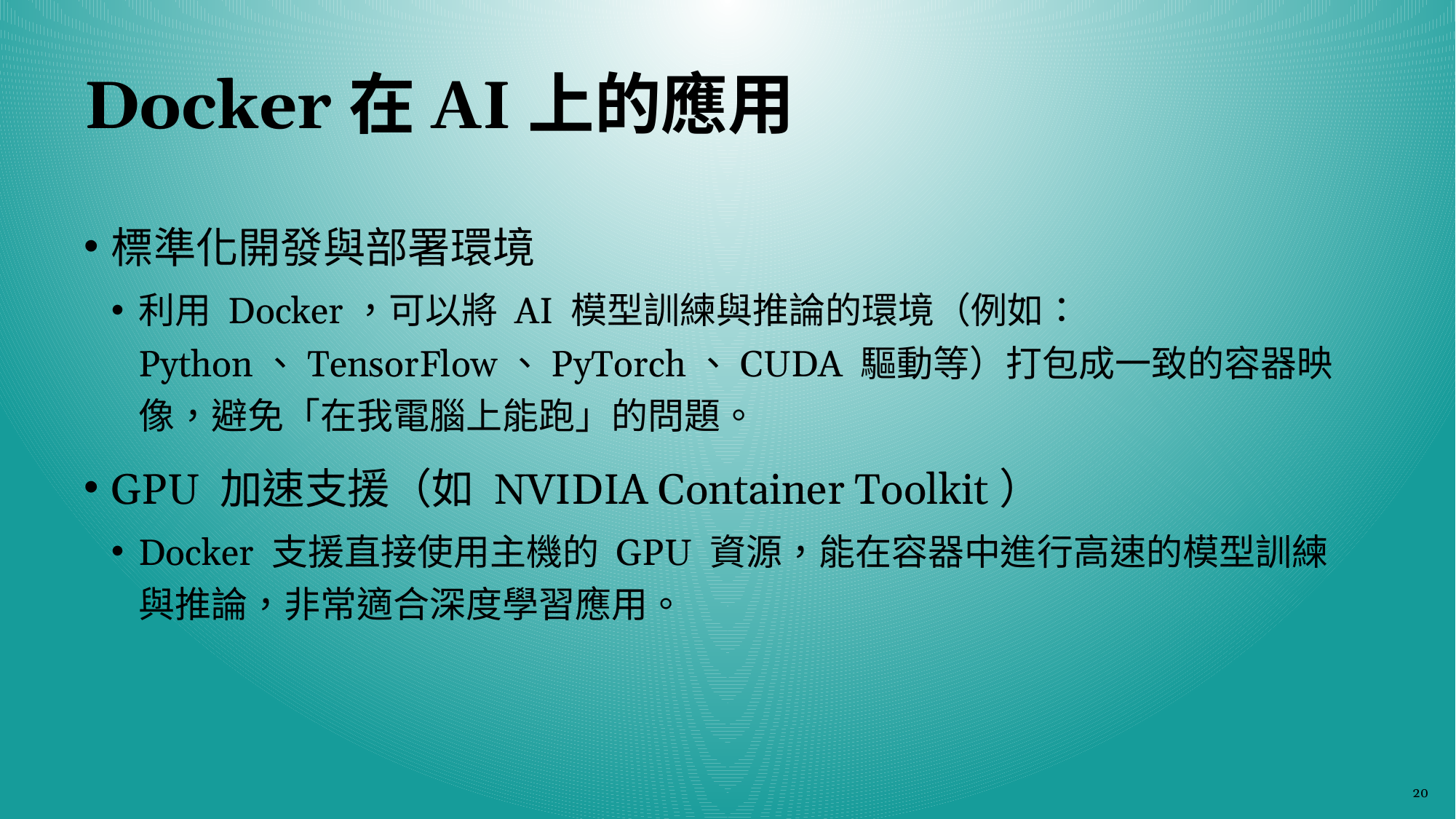

# Docker在AI上的應用
標準化開發與部署環境
利用 Docker，可以將 AI 模型訓練與推論的環境（例如：Python、TensorFlow、PyTorch、CUDA 驅動等）打包成一致的容器映像，避免「在我電腦上能跑」的問題。
GPU 加速支援（如 NVIDIA Container Toolkit）
Docker 支援直接使用主機的 GPU 資源，能在容器中進行高速的模型訓練與推論，非常適合深度學習應用。
20